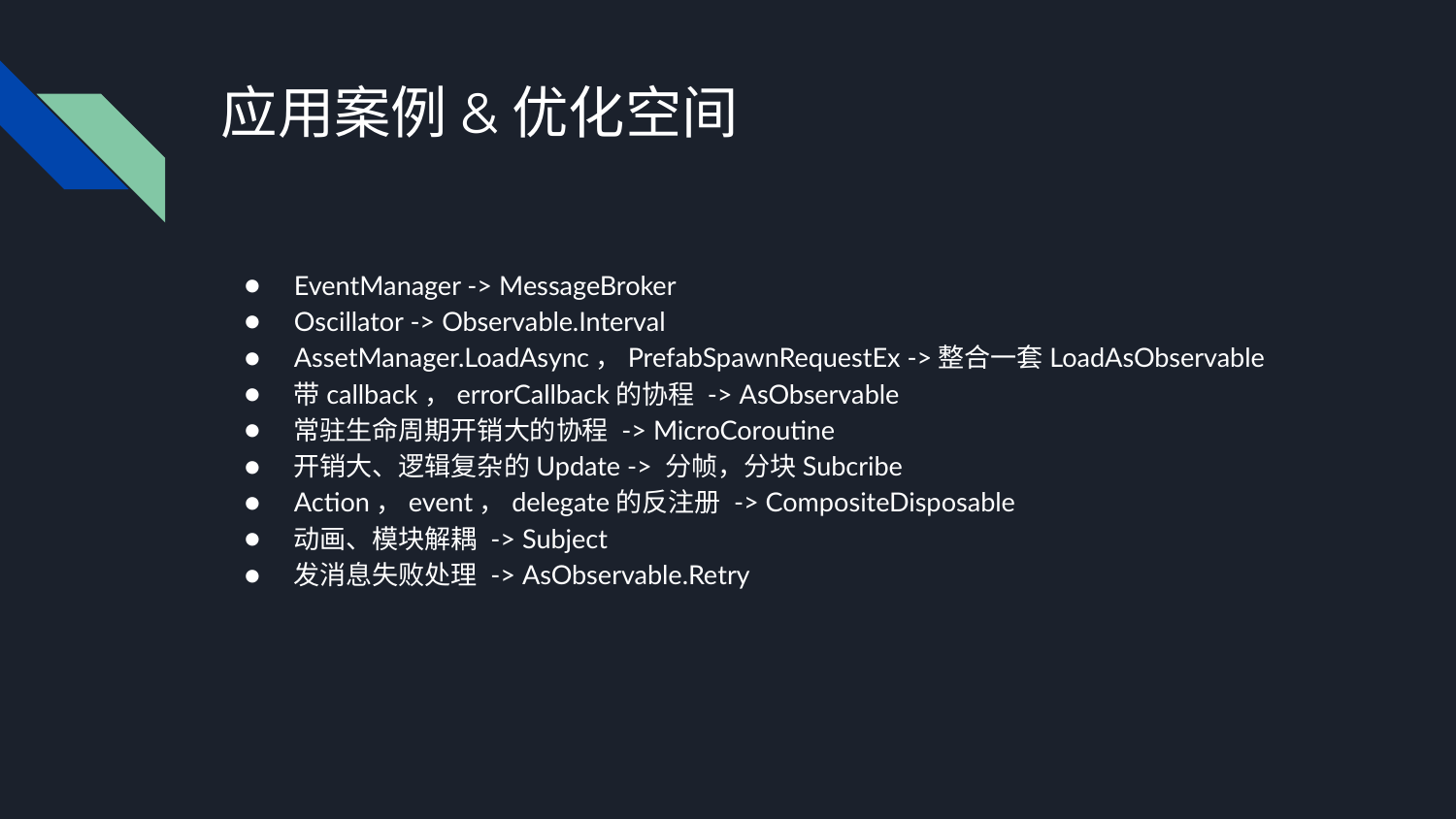

# 应用案例&优化空间
EventManager -> MessageBroker
Oscillator -> Observable.Interval
AssetManager.LoadAsync，PrefabSpawnRequestEx ->整合一套LoadAsObservable
带callback，errorCallback的协程 -> AsObservable
常驻生命周期开销大的协程 -> MicroCoroutine
开销大、逻辑复杂的Update -> 分帧，分块Subcribe
Action，event，delegate的反注册 -> CompositeDisposable
动画、模块解耦 -> Subject
发消息失败处理 -> AsObservable.Retry